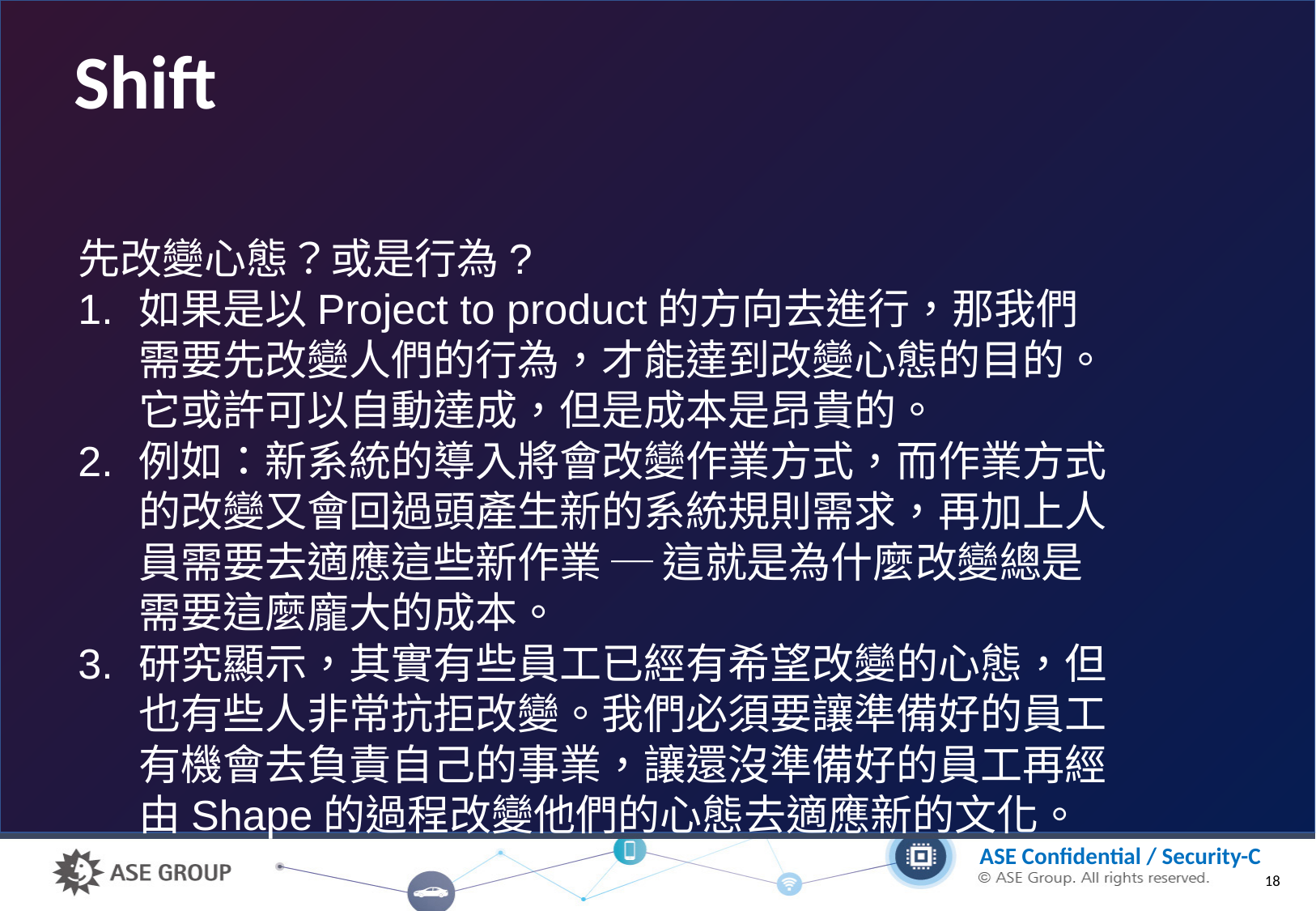

# Shift
先改變心態？或是行為?
如果是以Project to product的方向去進行，那我們需要先改變人們的行為，才能達到改變心態的目的。它或許可以自動達成，但是成本是昂貴的。
例如：新系統的導入將會改變作業方式，而作業方式的改變又會回過頭產生新的系統規則需求，再加上人員需要去適應這些新作業 ─ 這就是為什麼改變總是需要這麼龐大的成本。
研究顯示，其實有些員工已經有希望改變的心態，但也有些人非常抗拒改變。我們必須要讓準備好的員工有機會去負責自己的事業，讓還沒準備好的員工再經由Shape的過程改變他們的心態去適應新的文化。